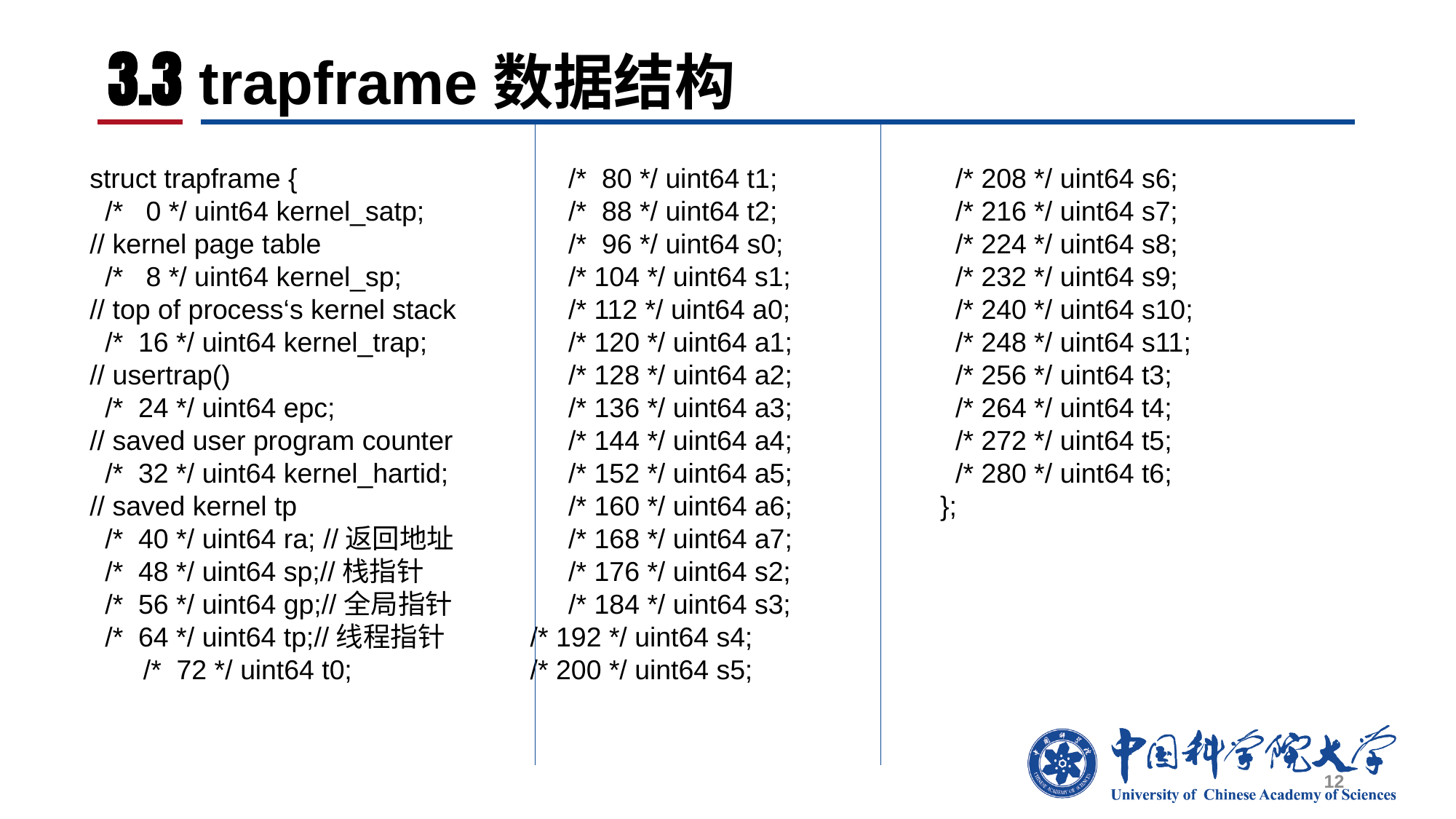

# 3.3 trapframe数据结构
struct trapframe {
  /*   0 */ uint64 kernel_satp;
// kernel page table
  /*   8 */ uint64 kernel_sp;
// top of process‘s kernel stack
  /*  16 */ uint64 kernel_trap;
// usertrap()
  /*  24 */ uint64 epc;
// saved user program counter
  /*  32 */ uint64 kernel_hartid;
// saved kernel tp
  /*  40 */ uint64 ra; //返回地址
  /*  48 */ uint64 sp;//栈指针
  /*  56 */ uint64 gp;//全局指针
  /*  64 */ uint64 tp;//线程指针
       /*  72 */ uint64 t0;
       /*  80 */ uint64 t1;
       /*  88 */ uint64 t2;
       /*  96 */ uint64 s0;
       /* 104 */ uint64 s1;
       /* 112 */ uint64 a0;
       /* 120 */ uint64 a1;
       /* 128 */ uint64 a2;
       /* 136 */ uint64 a3;
       /* 144 */ uint64 a4;
       /* 152 */ uint64 a5;
       /* 160 */ uint64 a6;
       /* 168 */ uint64 a7;
       /* 176 */ uint64 s2;
       /* 184 */ uint64 s3;
  /* 192 */ uint64 s4;
  /* 200 */ uint64 s5;
  /* 208 */ uint64 s6;
  /* 216 */ uint64 s7;
  /* 224 */ uint64 s8;
  /* 232 */ uint64 s9;
  /* 240 */ uint64 s10;
  /* 248 */ uint64 s11;
  /* 256 */ uint64 t3;
  /* 264 */ uint64 t4;
  /* 272 */ uint64 t5;
  /* 280 */ uint64 t6;
};
12